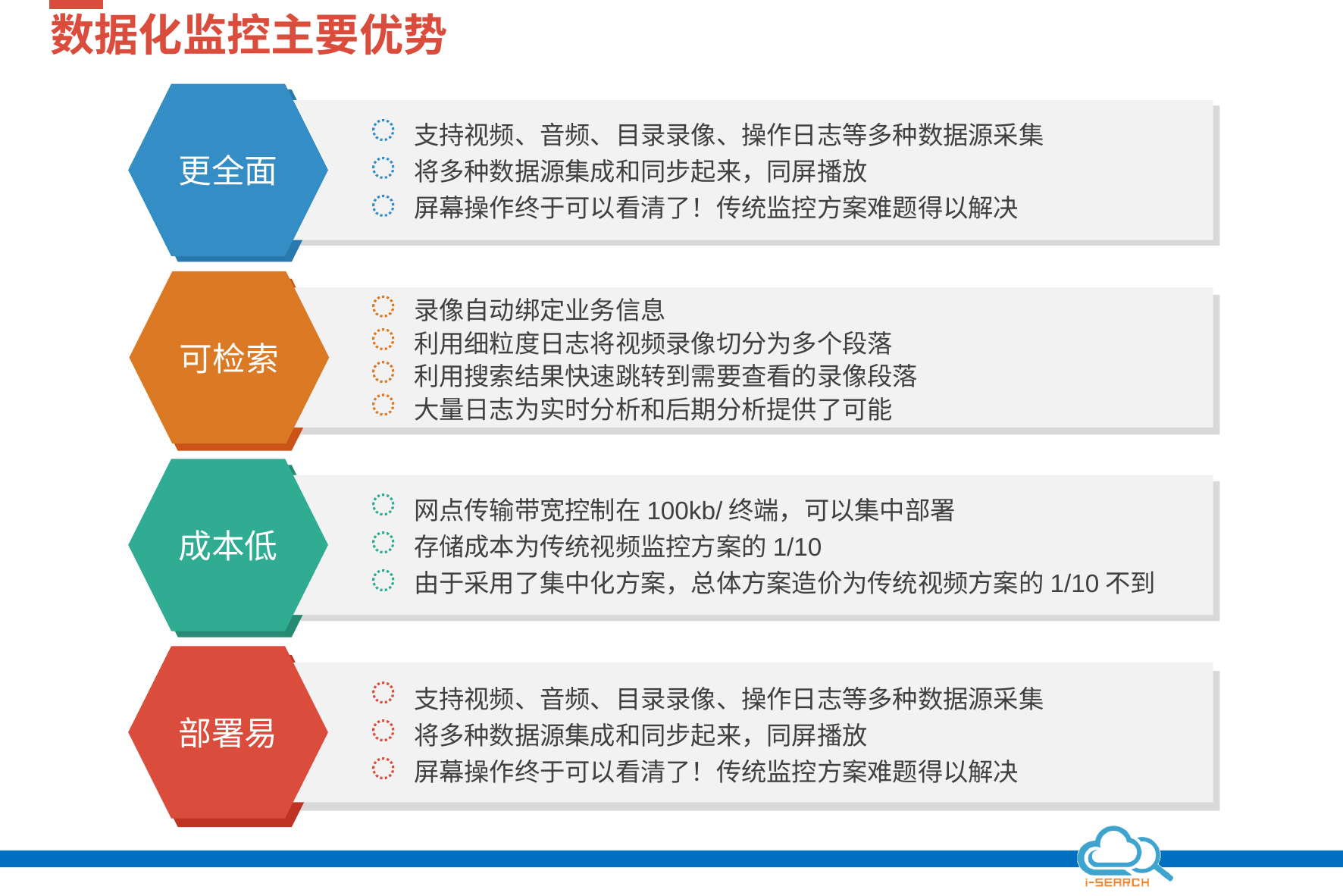

数据化监控主要优势
更全面

支持视频、音频、目录录像、操作日志等多种数据源采集
将多种数据源集成和同步起来，同屏播放
屏幕操作终于可以看清了！传统监控方案难题得以解决

可检索

录像自动绑定业务信息
利用细粒度日志将视频录像切分为多个段落
利用搜索结果快速跳转到需要查看的录像段落
大量日志为实时分析和后期分析提供了可能

成本低

网点传输带宽控制在100kb/终端，可以集中部署
存储成本为传统视频监控方案的1/10
由于采用了集中化方案，总体方案造价为传统视频方案的1/10不到

部署易

支持视频、音频、目录录像、操作日志等多种数据源采集
将多种数据源集成和同步起来，同屏播放
屏幕操作终于可以看清了！传统监控方案难题得以解决